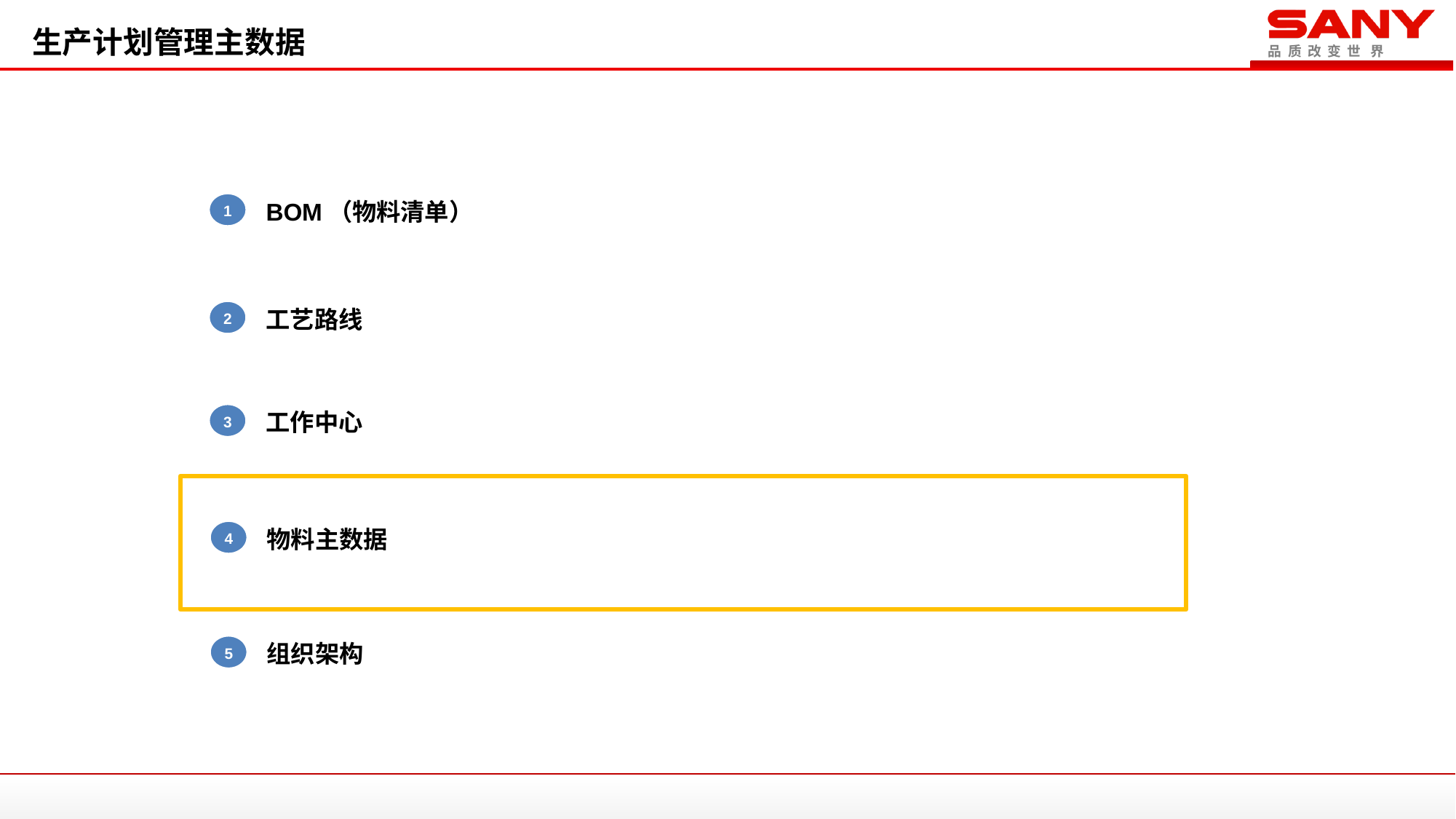

生产计划管理主数据
BOM（物料清单）
1
工艺路线
2
工作中心
3

物料主数据

4
组织架构
5